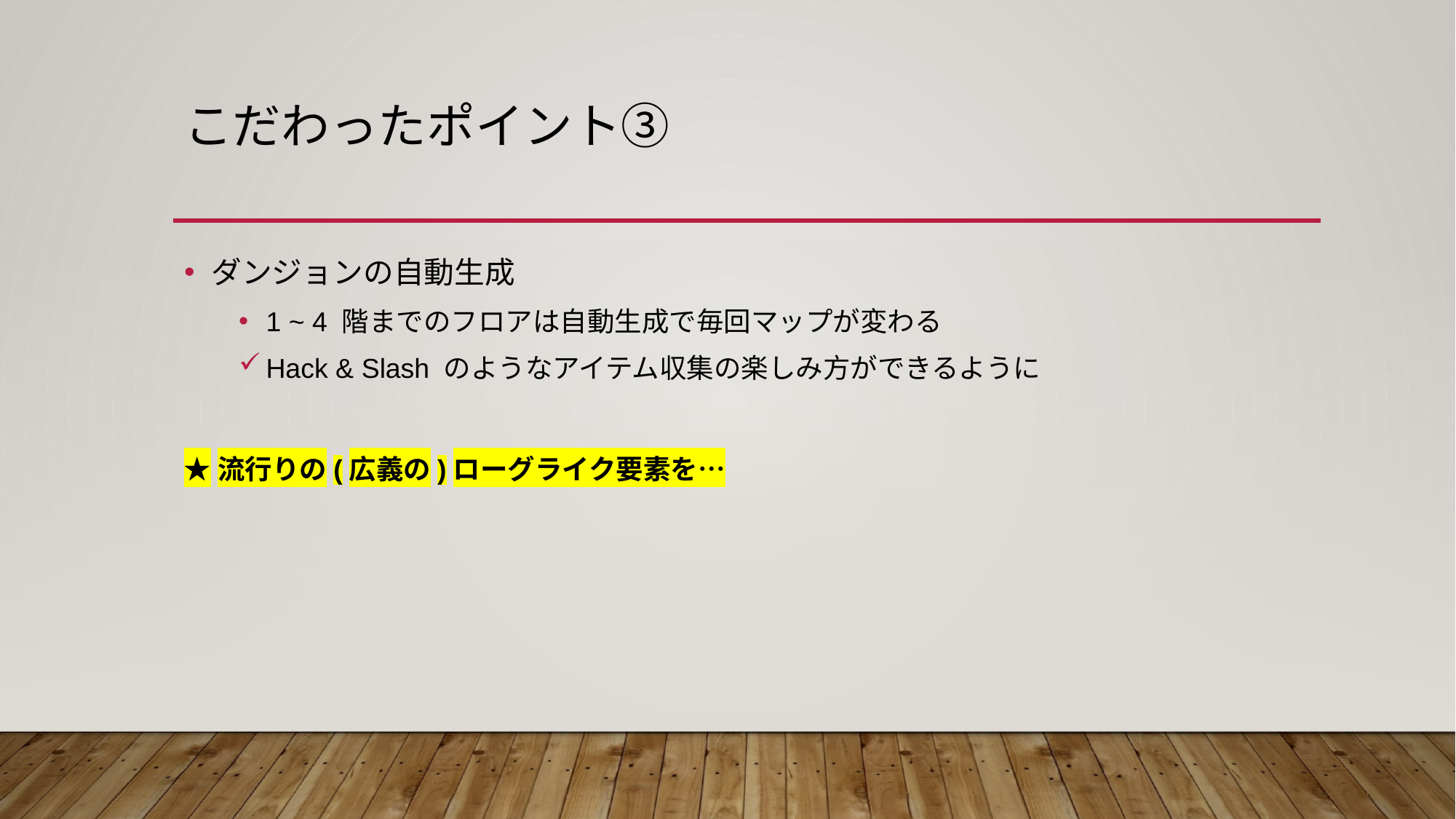

# こだわったポイント③
ダンジョンの自動生成
1 ~ 4 階までのフロアは自動生成で毎回マップが変わる
Hack & Slash のようなアイテム収集の楽しみ方ができるように

★流行りの(広義の)ローグライク要素を…